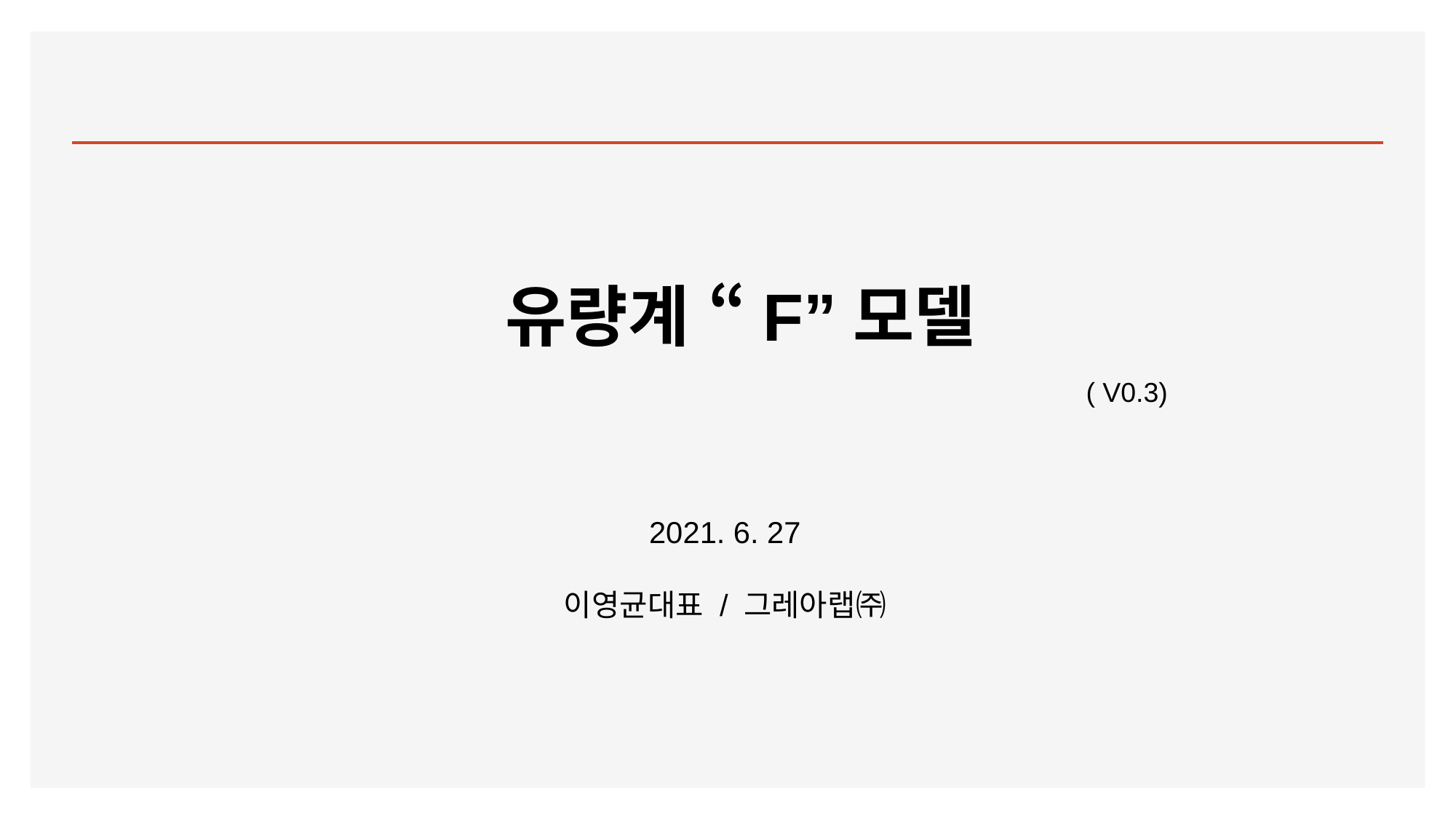

# 유량계 “F”모델
( V0.3)
2021. 6. 27

이영균대표 / 그레아랩㈜